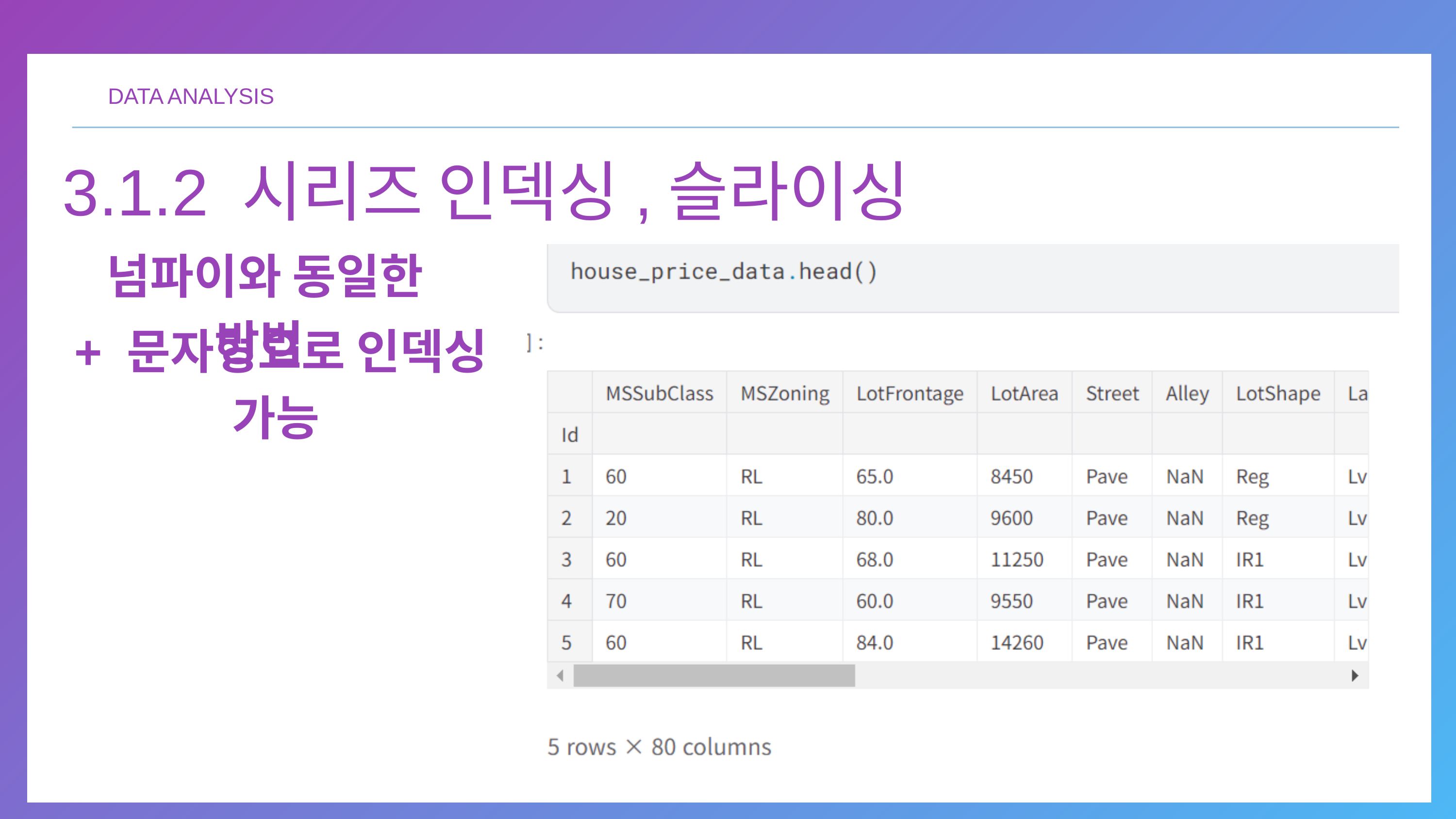

DATA ANALYSIS

3.1.2 시리즈 인덱싱,슬라이싱
넘파이와 동일한 방법

+ 문자형으로 인덱싱 가능